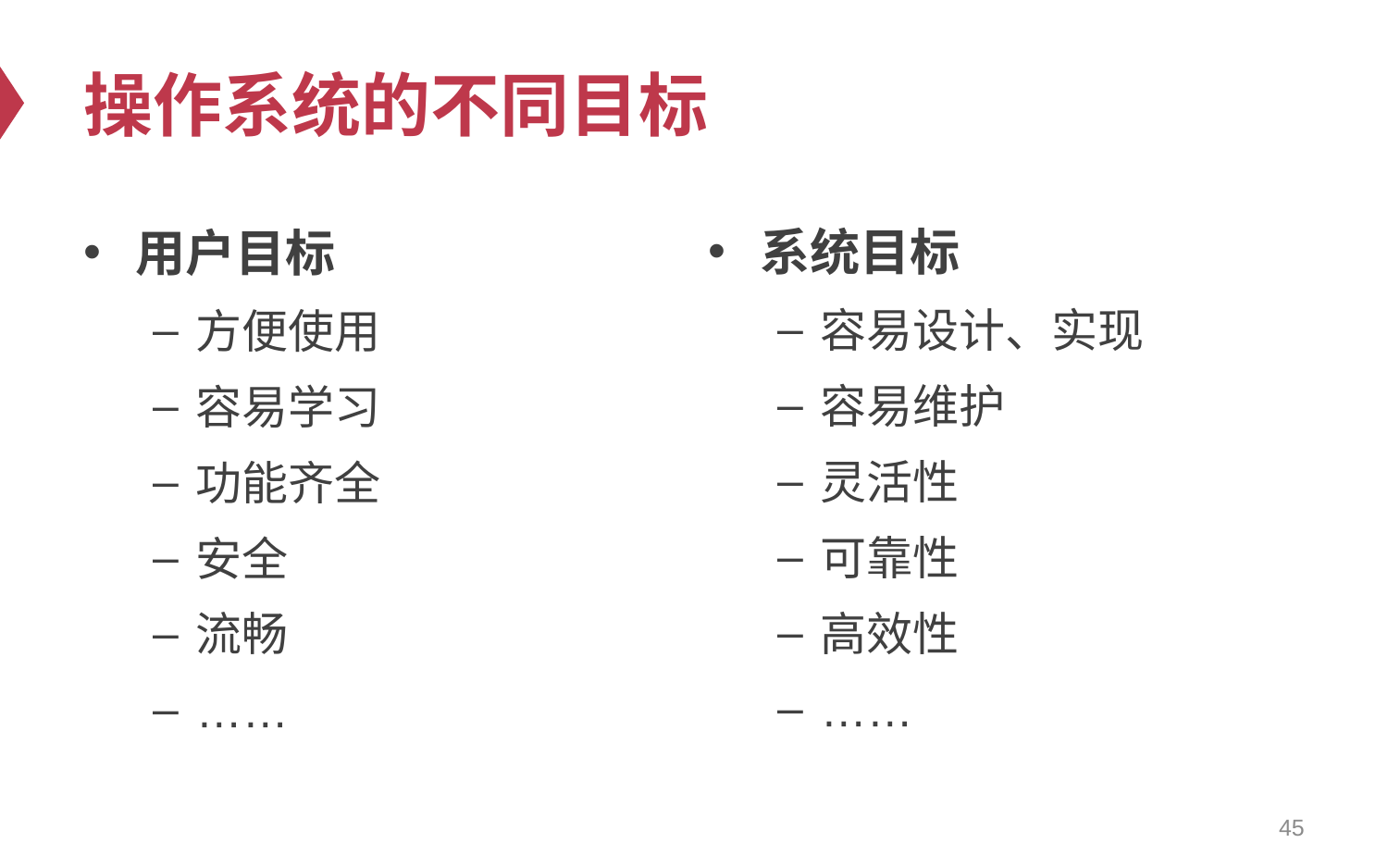

# 操作系统的不同目标
系统目标
容易设计、实现
容易维护
灵活性
可靠性
高效性
……
用户目标
方便使用
容易学习
功能齐全
安全
流畅
……
45